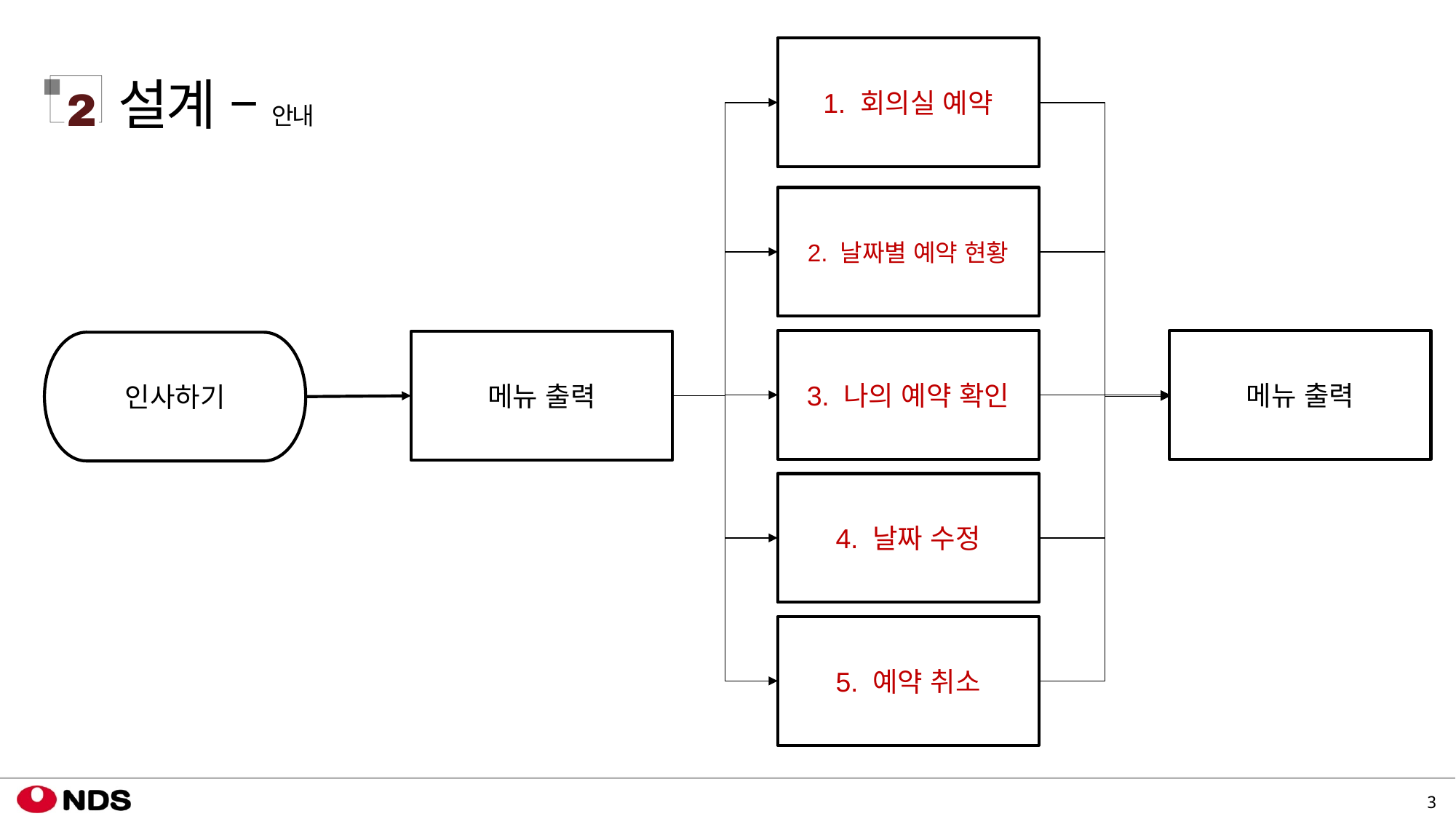

1. 회의실 예약
설계 – 안내

2
2. 날짜별 예약 현황
3. 나의 예약 확인
메뉴 출력
메뉴 출력
인사하기
4. 날짜 수정
5. 예약 취소